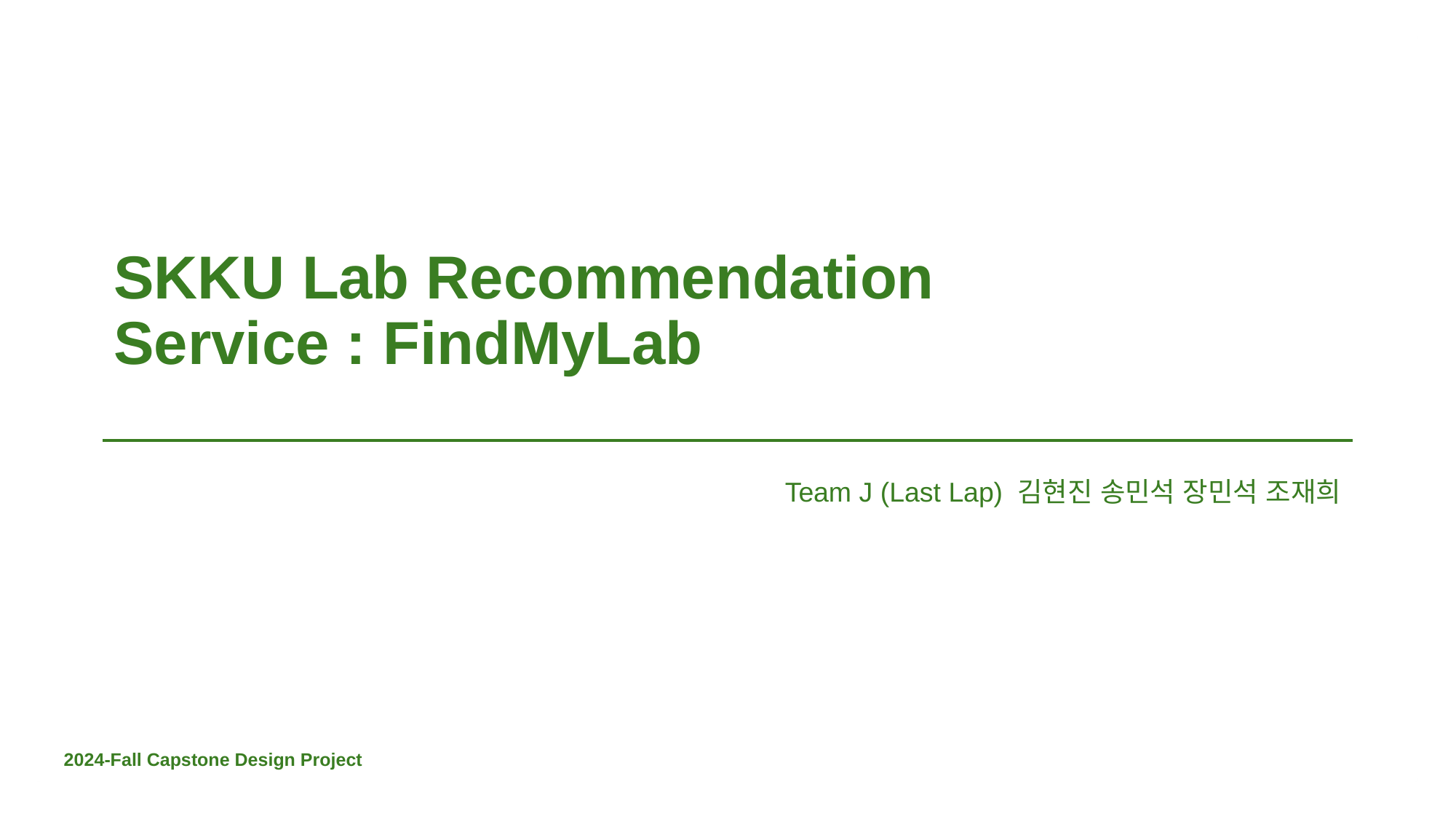

SKKU Lab Recommendation Service : FindMyLab
Team J (Last Lap) 김현진 송민석 장민석 조재희
2024-Fall Capstone Design Project